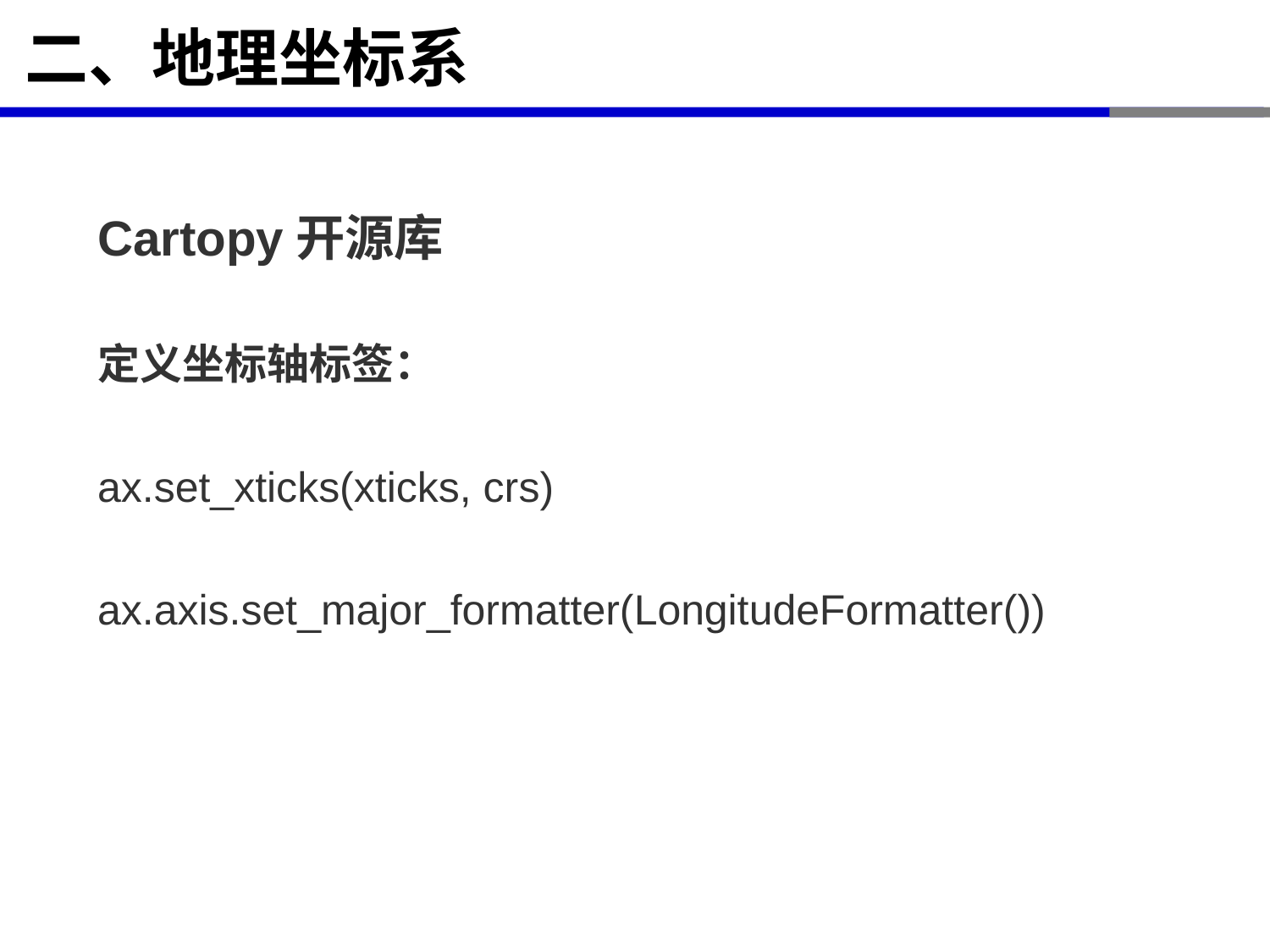

# 二、地理坐标系
Cartopy开源库
定义坐标轴标签：
ax.set_xticks(xticks, crs)
ax.axis.set_major_formatter(LongitudeFormatter())